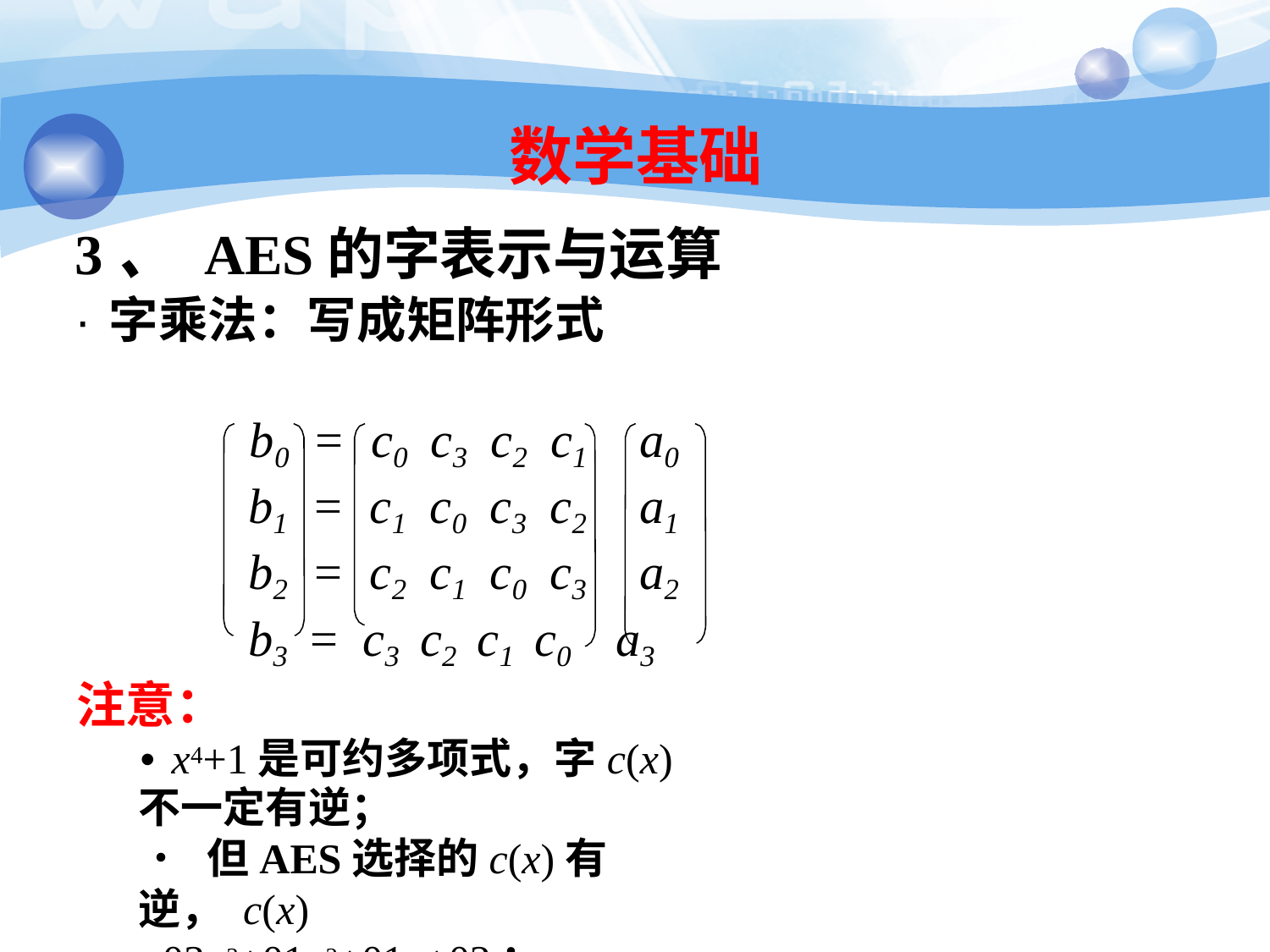

130
# 数学基础
3、 AES的字表示与运算
·字乘法：写成矩阵形式

b0   =  c0  c3  c2  c1      a0 b1   =  c1  c0  c3  c2      a1 b2   =  c2  c1  c0  c3      a2 b3   =  c3  c2  c1  c0      a3
注意：
• x4+1是可约多项式，字c(x)不一定有逆；
• 但AES选择的c(x)有逆， c(x) =03x3+01x2+01x+02；
• c(x)有逆的条件是 (x4+1, c(x)) =1 。